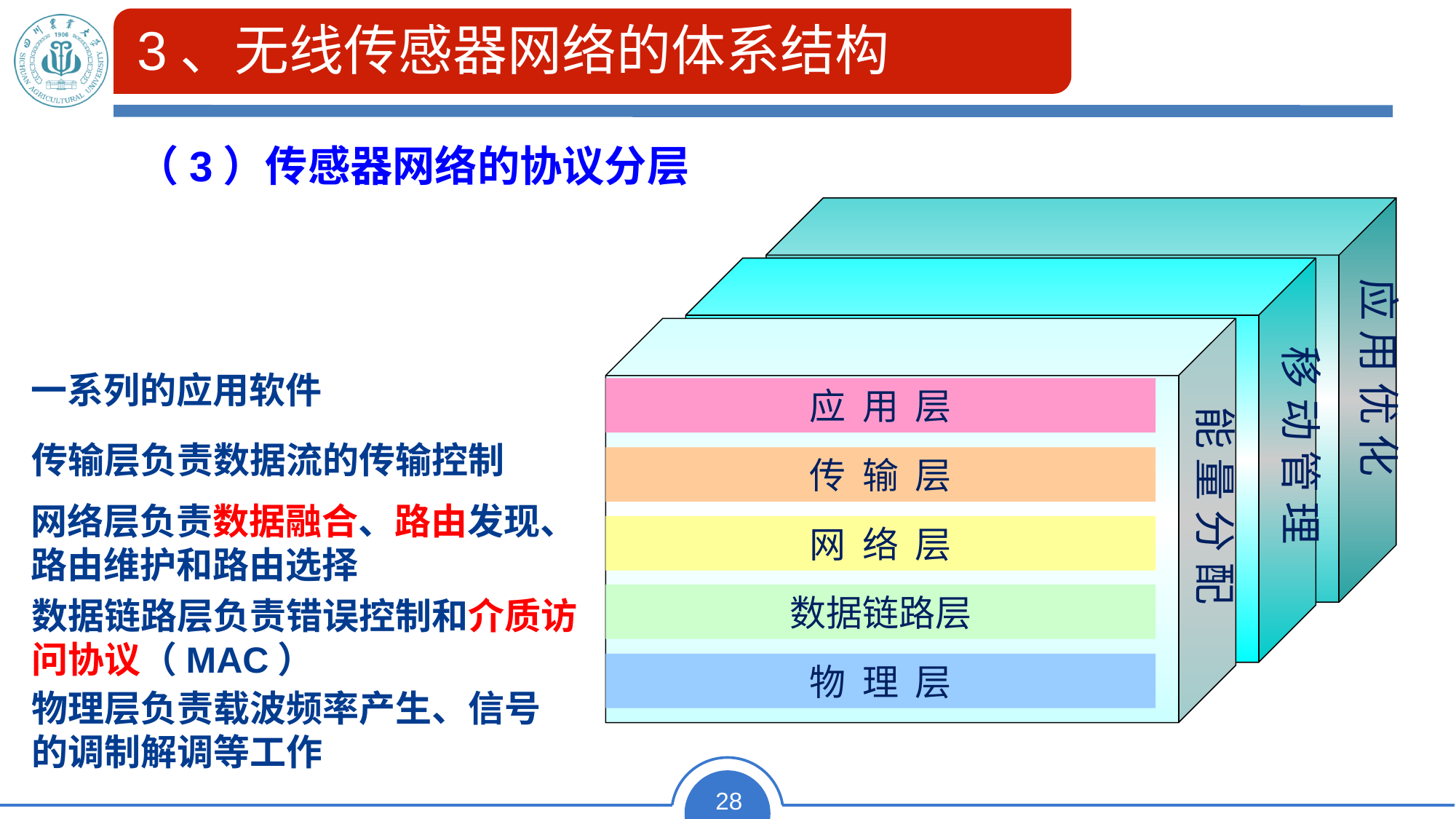

# 3、无线传感器网络的体系结构
（3）传感器网络的协议分层

应 用 优 化

移 动 管 理
一系列的应用软件
应  用  层
能 量 分 配
传输层负责数据流的传输控制
传  输  层
网络层负责数据融合、路由发现、路由维护和路由选择
网  络  层
数据链路层
数据链路层负责错误控制和介质访问协议（MAC）
物  理  层
物理层负责载波频率产生、信号的调制解调等工作